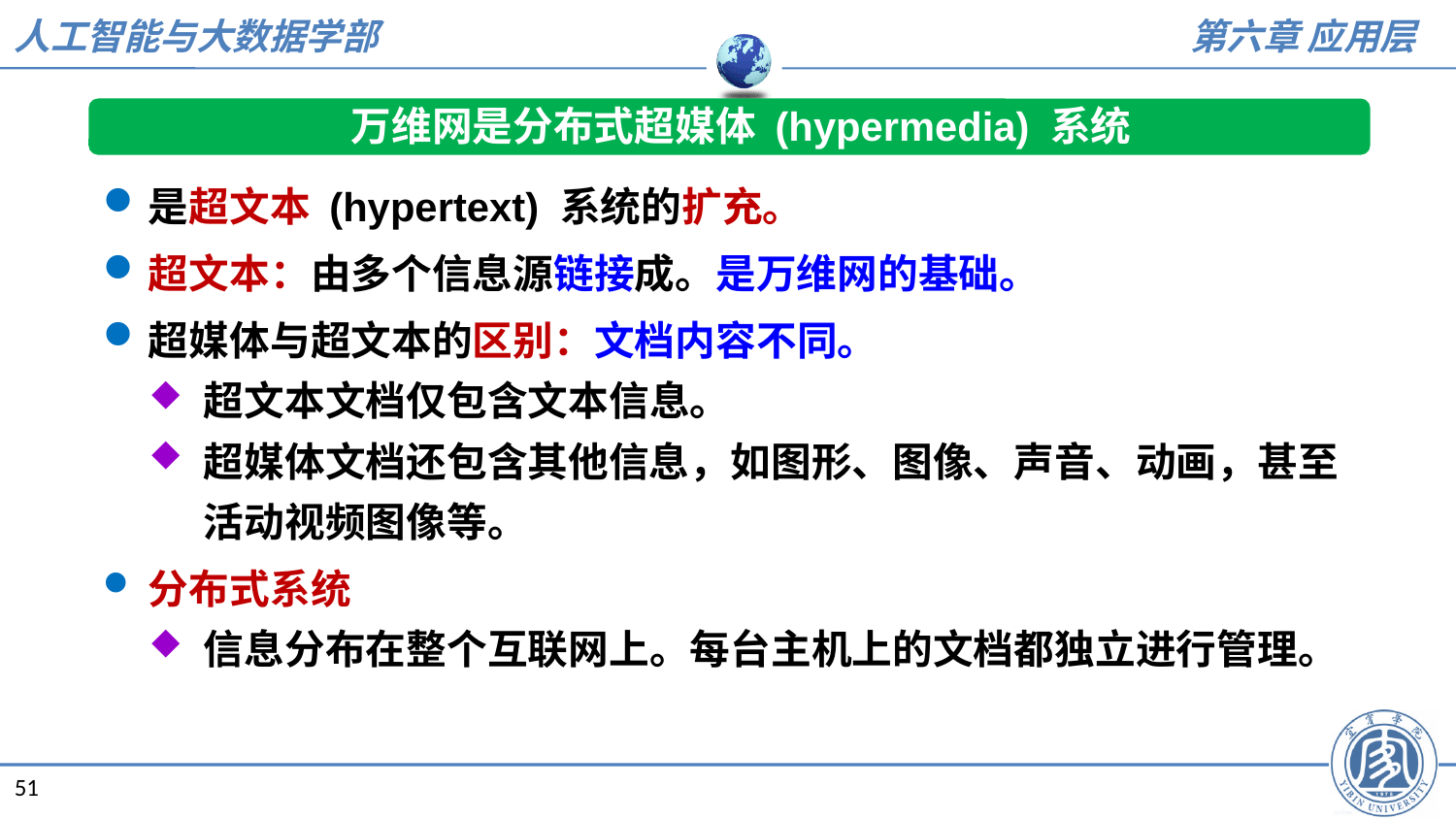

万维网是分布式超媒体 (hypermedia) 系统

是超文本 (hypertext) 系统的扩充。
超文本：由多个信息源链接成。是万维网的基础。
超媒体与超文本的区别：文档内容不同。
超文本文档仅包含文本信息。
超媒体文档还包含其他信息，如图形、图像、声音、动画，甚至活动视频图像等。
分布式系统
信息分布在整个互联网上。每台主机上的文档都独立进行管理。
51